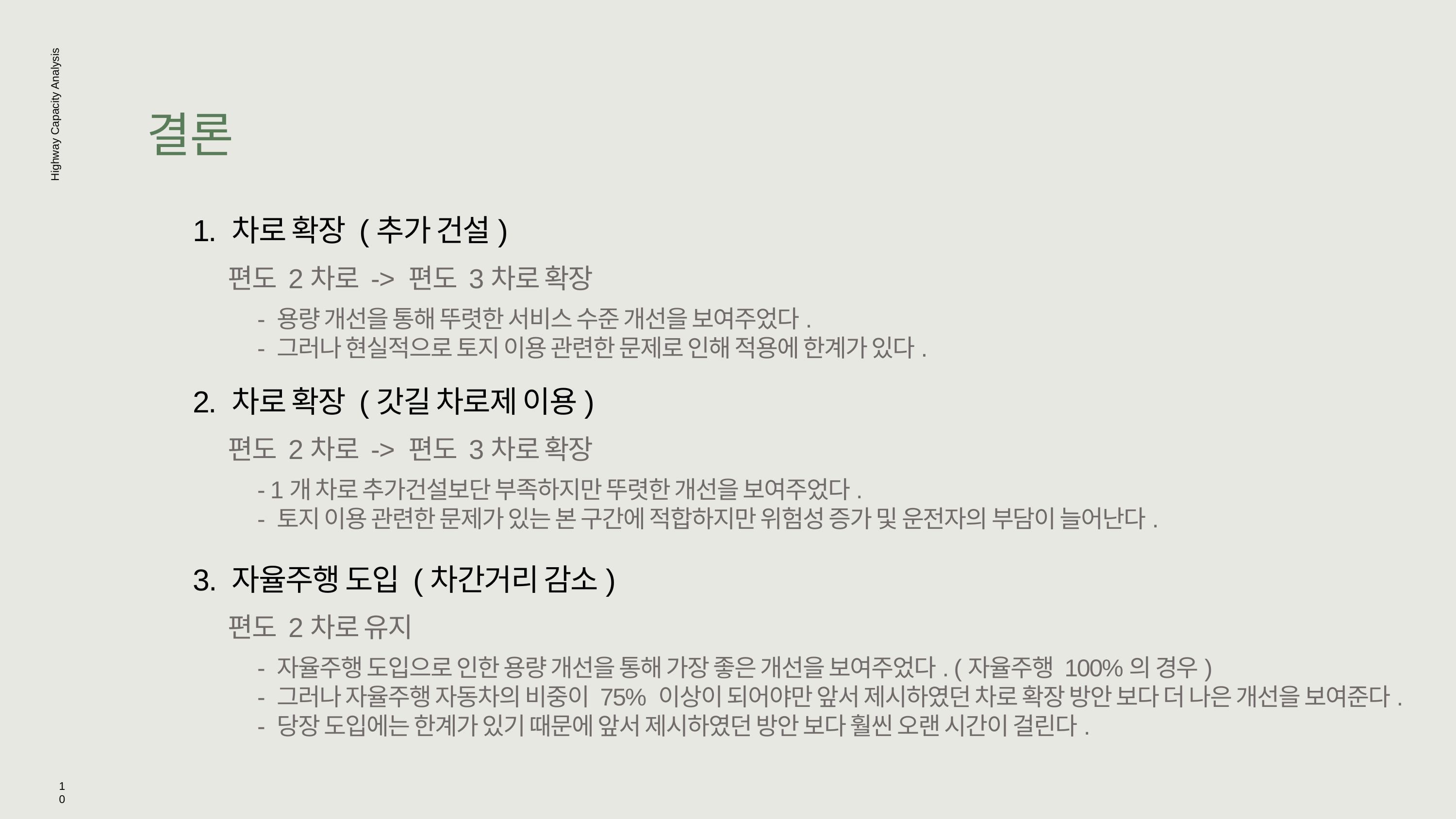

결론
Highway Capacity Analysis
1. 차로 확장 (추가 건설)
편도 2차로 -> 편도 3차로 확장
- 용량 개선을 통해 뚜렷한 서비스 수준 개선을 보여주었다.
- 그러나 현실적으로 토지 이용 관련한 문제로 인해 적용에 한계가 있다.
2. 차로 확장 (갓길 차로제 이용)
편도 2차로 -> 편도 3차로 확장
- 1개 차로 추가건설보단 부족하지만 뚜렷한 개선을 보여주었다.
- 토지 이용 관련한 문제가 있는 본 구간에 적합하지만 위험성 증가 및 운전자의 부담이 늘어난다.
3. 자율주행 도입 (차간거리 감소)
편도 2차로 유지
- 자율주행 도입으로 인한 용량 개선을 통해 가장 좋은 개선을 보여주었다. (자율주행 100%의 경우)
- 그러나 자율주행 자동차의 비중이 75% 이상이 되어야만 앞서 제시하였던 차로 확장 방안 보다 더 나은 개선을 보여준다.
- 당장 도입에는 한계가 있기 때문에 앞서 제시하였던 방안 보다 훨씬 오랜 시간이 걸린다.
10